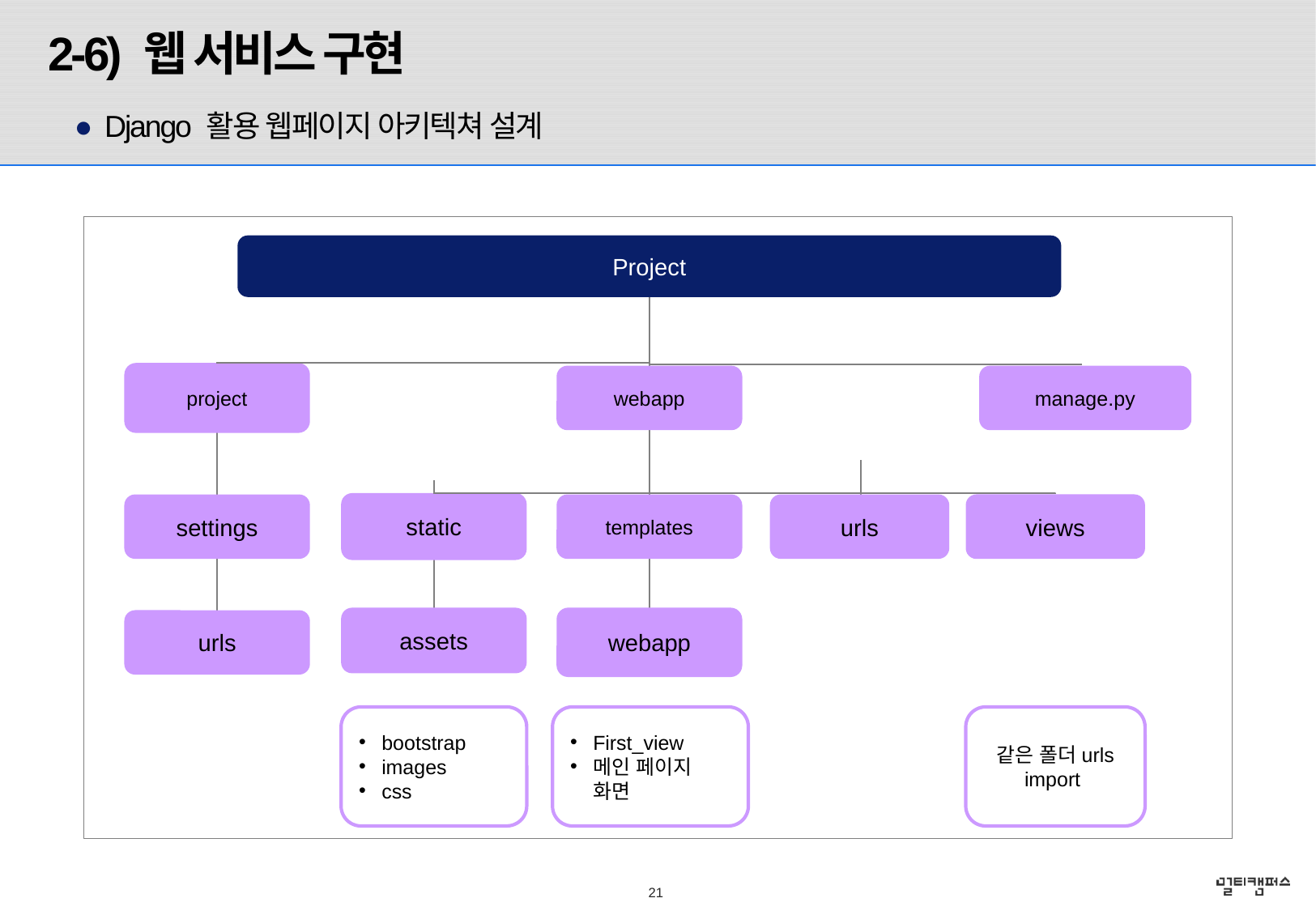

2-6) 웹 서비스 구현
● Django 활용 웹페이지 아키텍쳐 설계

Project
project
webapp
manage.py
static
views
settings
templates
urls
assets
webapp
urls
bootstrap
images
css
First_view
메인 페이지 화면
같은 폴더urls import